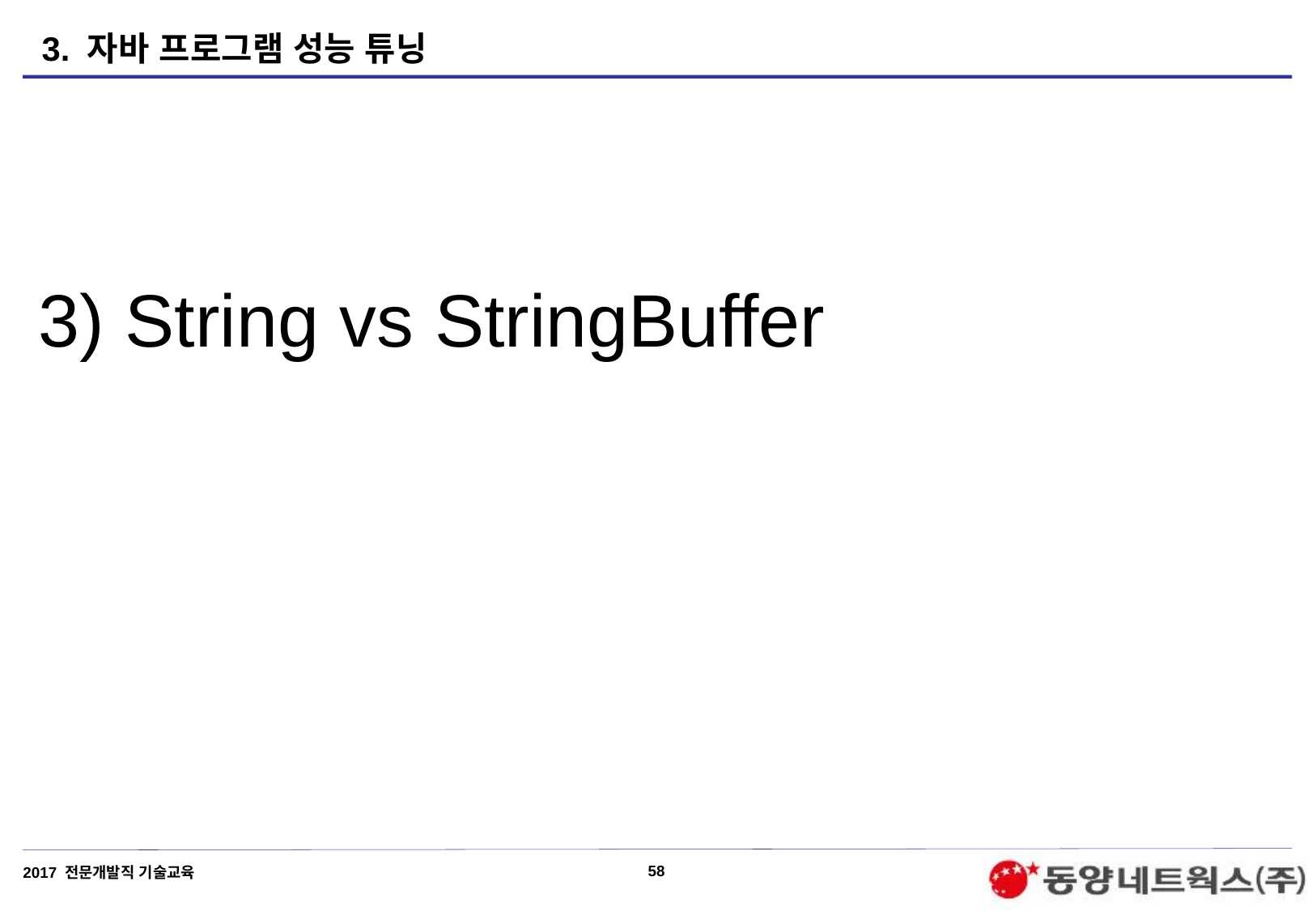

# 3. 자바 프로그램 성능 튜닝

3) String vs StringBuffer